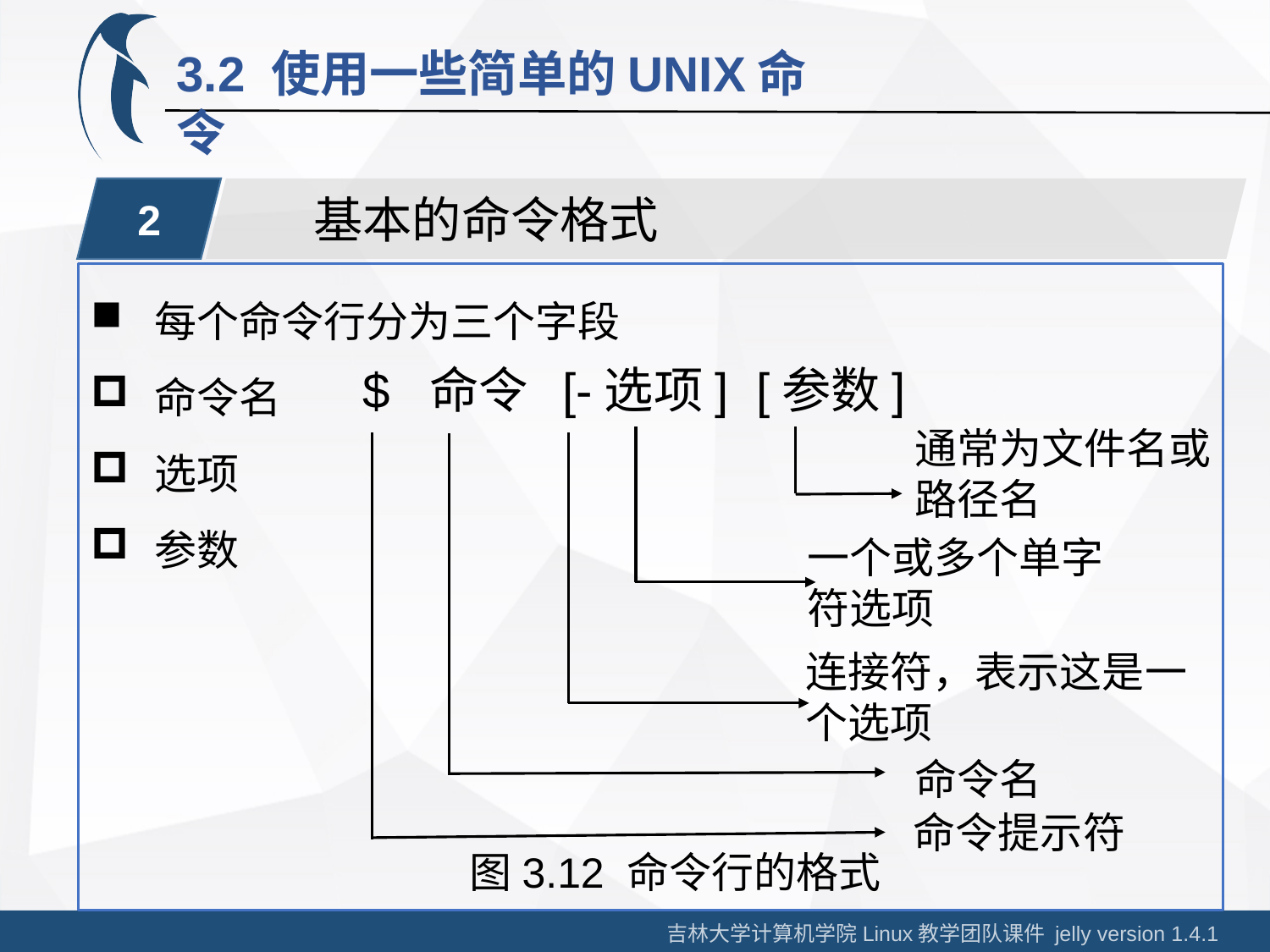

3.2 使用一些简单的UNIX命令
基本的命令格式
2
每个命令行分为三个字段
命令名
选项
参数

$  命令  [-选项]  [参数]
通常为文件名或路径名
一个或多个单字符选项
连接符，表示这是一个选项
命令名
命令提示符
图3.12 命令行的格式